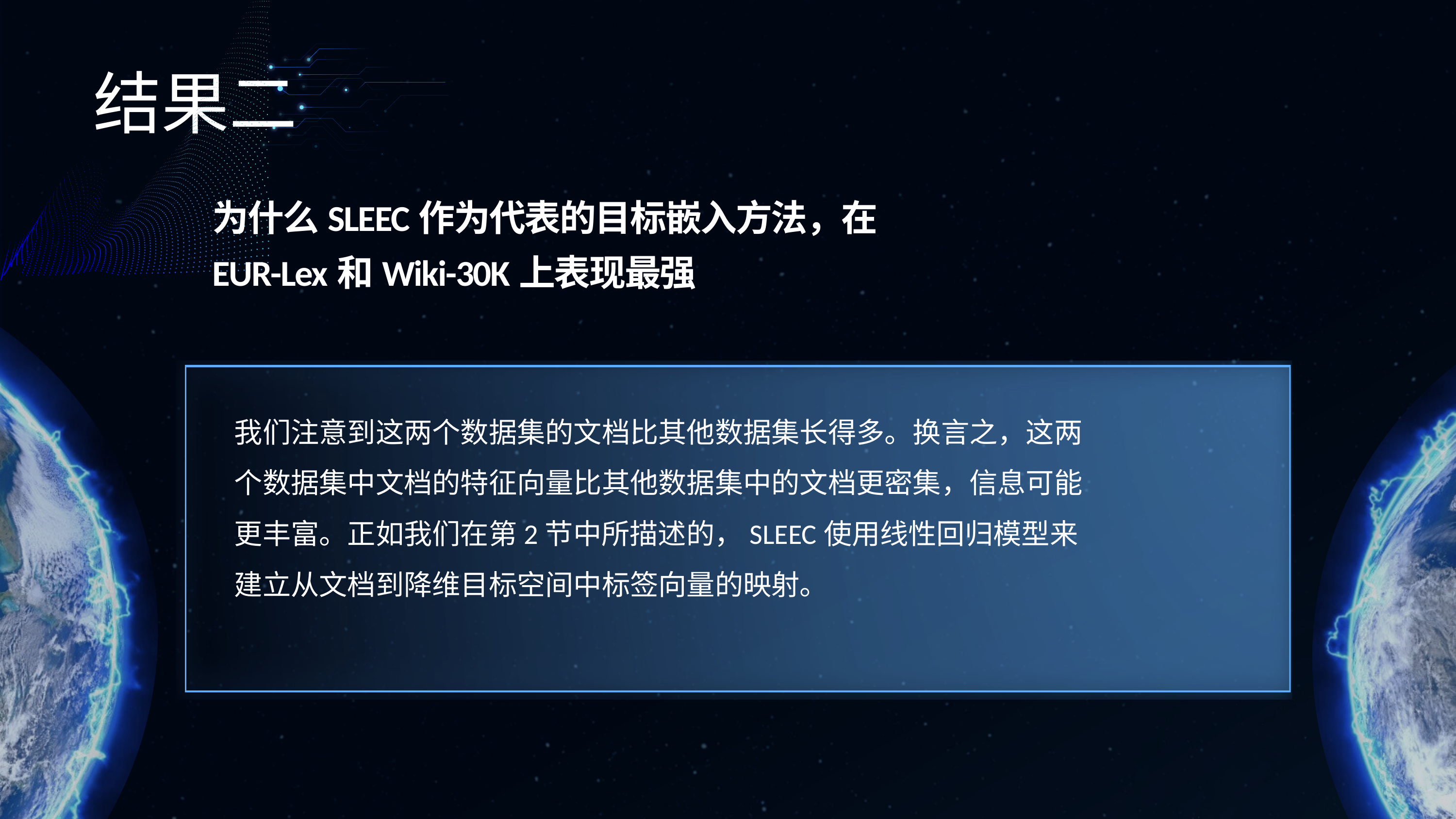

结果二
为什么SLEEC作为代表的目标嵌入方法，在EUR-Lex和Wiki-30K上表现最强

我们注意到这两个数据集的文档比其他数据集长得多。换言之，这两个数据集中文档的特征向量比其他数据集中的文档更密集，信息可能更丰富。正如我们在第2节中所描述的，SLEEC使用线性回归模型来建立从文档到降维目标空间中标签向量的映射。